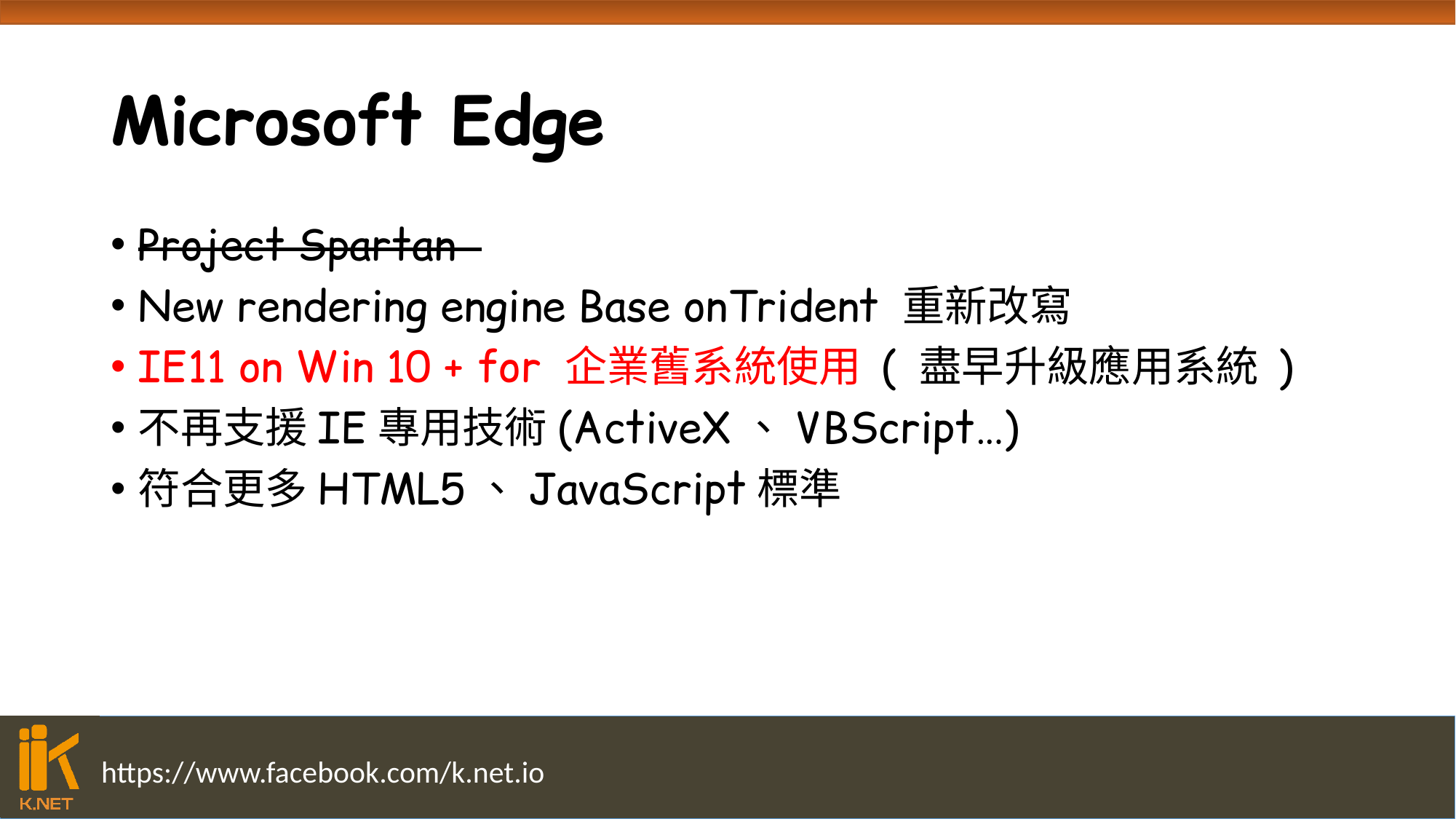

# Microsoft Edge
Project Spartan
New rendering engine Base onTrident 重新改寫
IE11 on Win 10 + for 企業舊系統使用 ( 盡早升級應用系統 )
不再支援IE專用技術(ActiveX、VBScript…)
符合更多HTML5、JavaScript標準